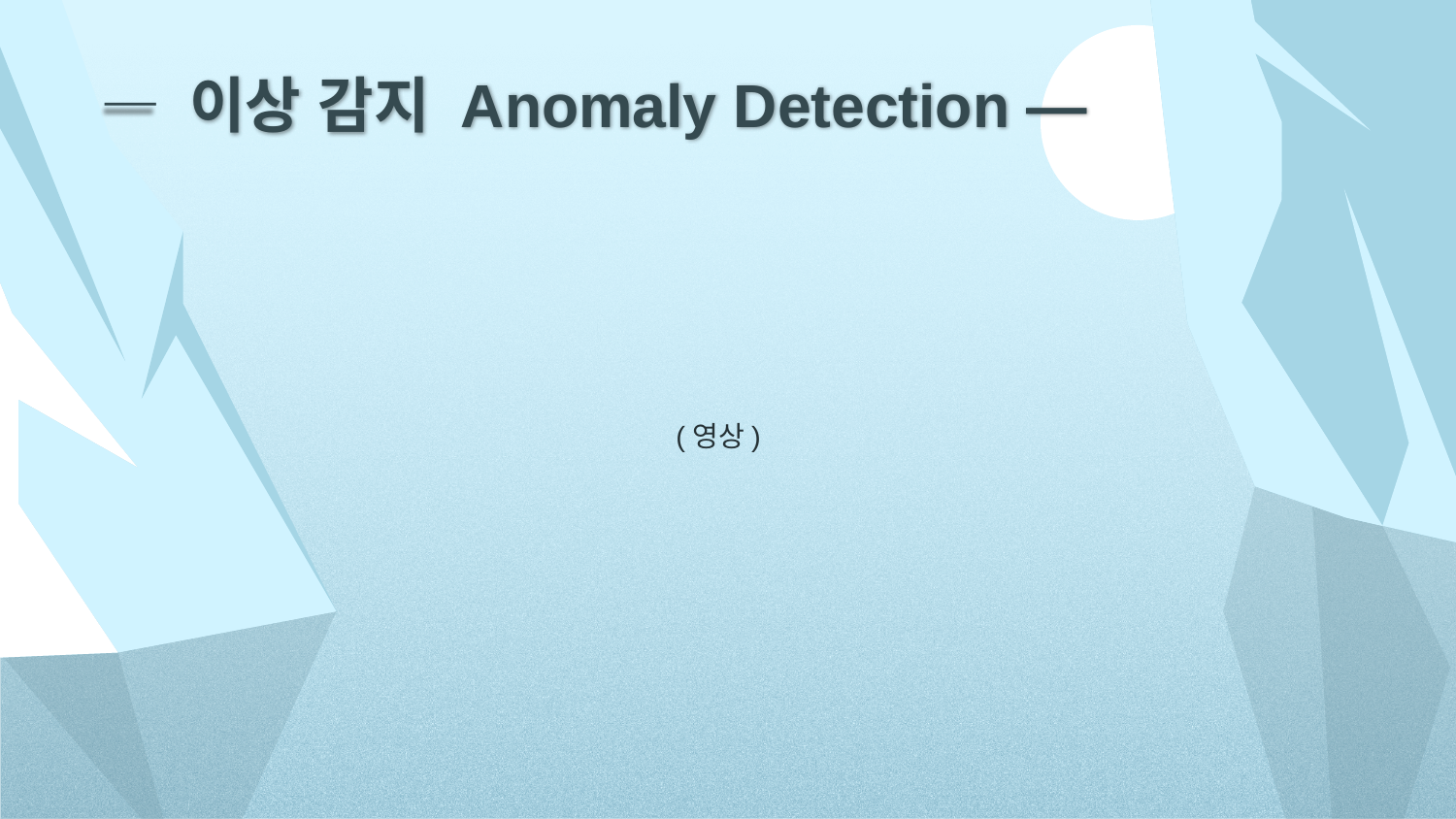

— 이상 감지 Anomaly Detection —
(영상)